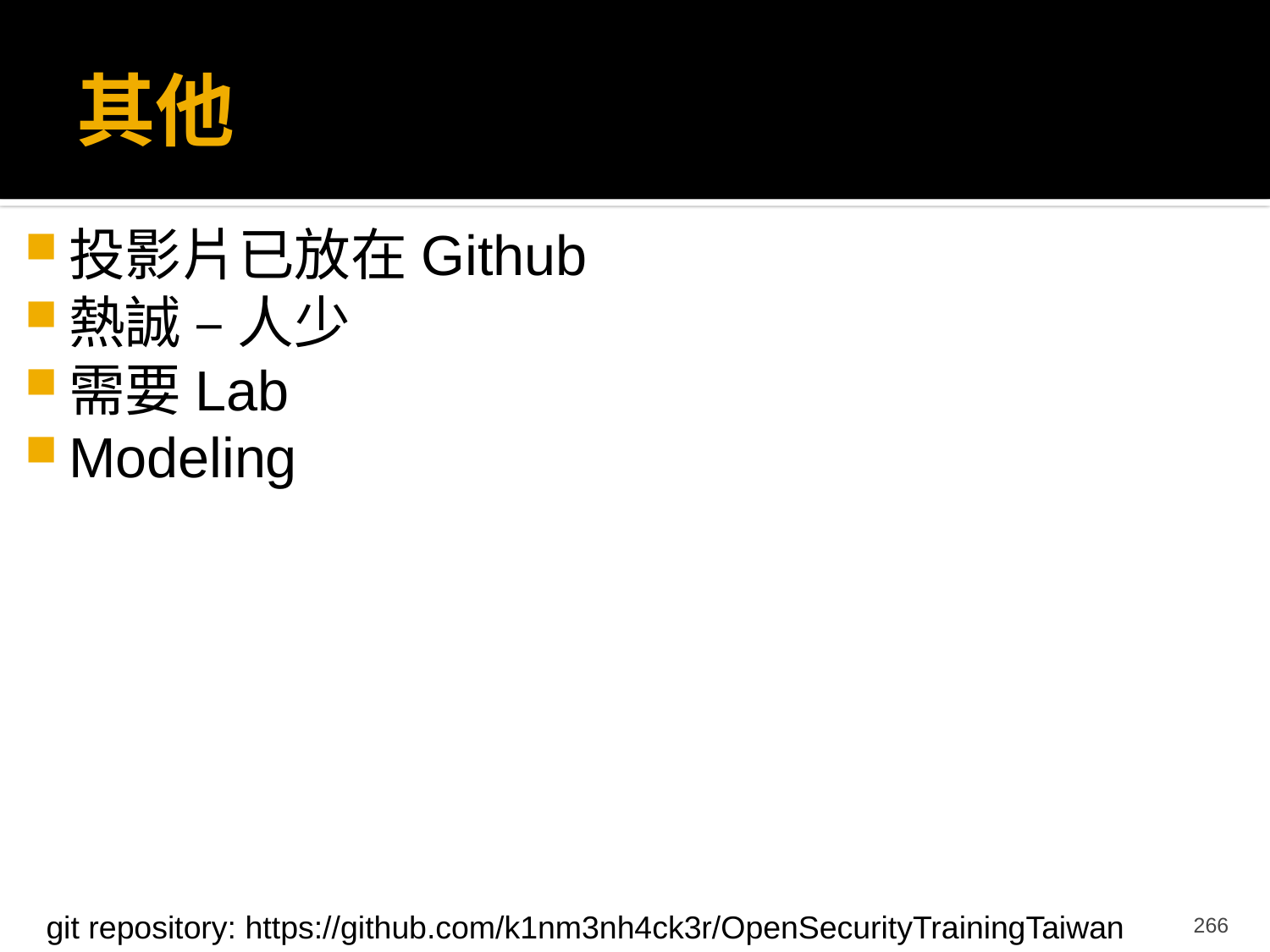

# 其他
投影片已放在Github
熱誠 – 人少
需要Lab
Modeling
266
git repository: https://github.com/k1nm3nh4ck3r/OpenSecurityTrainingTaiwan